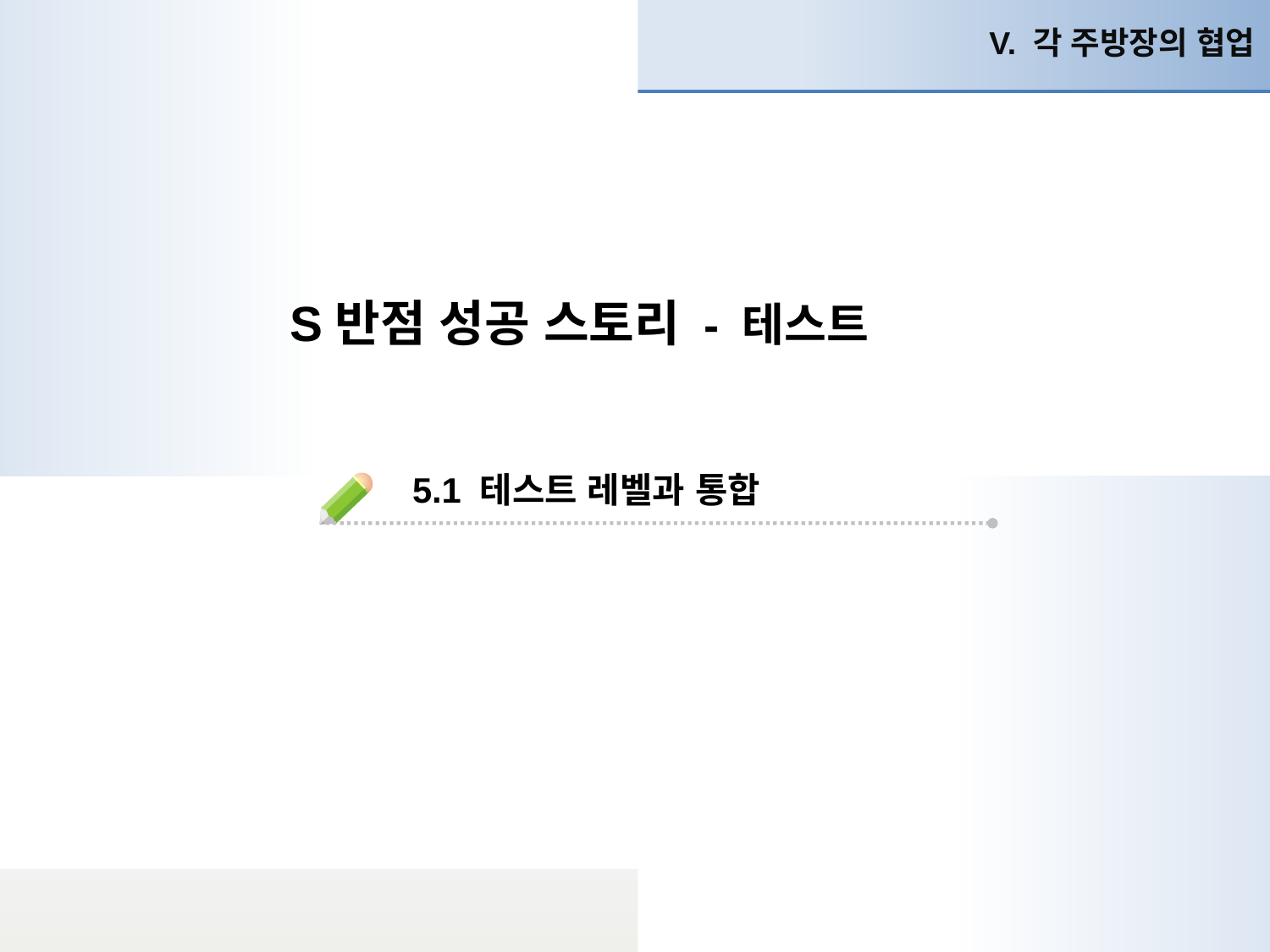

V. 각 주방장의 협업
S반점 성공 스토리 - 테스트
5.1 테스트 레벨과 통합